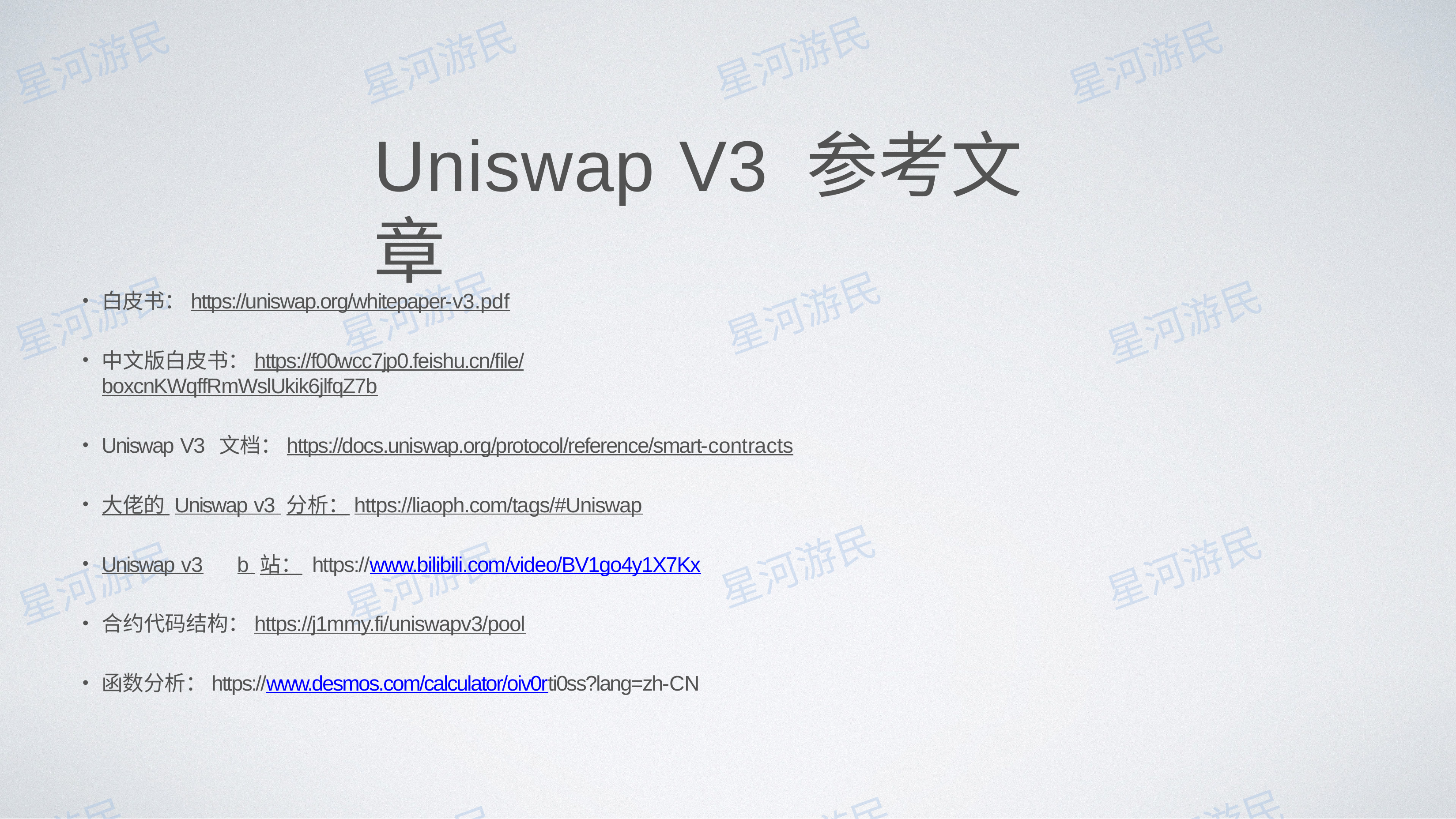

Uniswap V3 参考⽂章
⽩⽪书：https://uniswap.org/whitepaper-v3.pdf

中⽂版⽩⽪书：https://f00wcc7jp0.feishu.cn/file/boxcnKWqffRmWslUkik6jlfqZ7b

Uniswap V3 ⽂档：https://docs.uniswap.org/protocol/reference/smart-contracts

⼤佬的 Uniswap v3 分析：https://liaoph.com/tags/#Uniswap

Uniswap v3	b 站： https://www.bilibili.com/video/BV1go4y1X7Kx

合约代码结构：https://j1mmy.fi/uniswapv3/pool

函数分析：https://www.desmos.com/calculator/oiv0rti0ss?lang=zh-CN